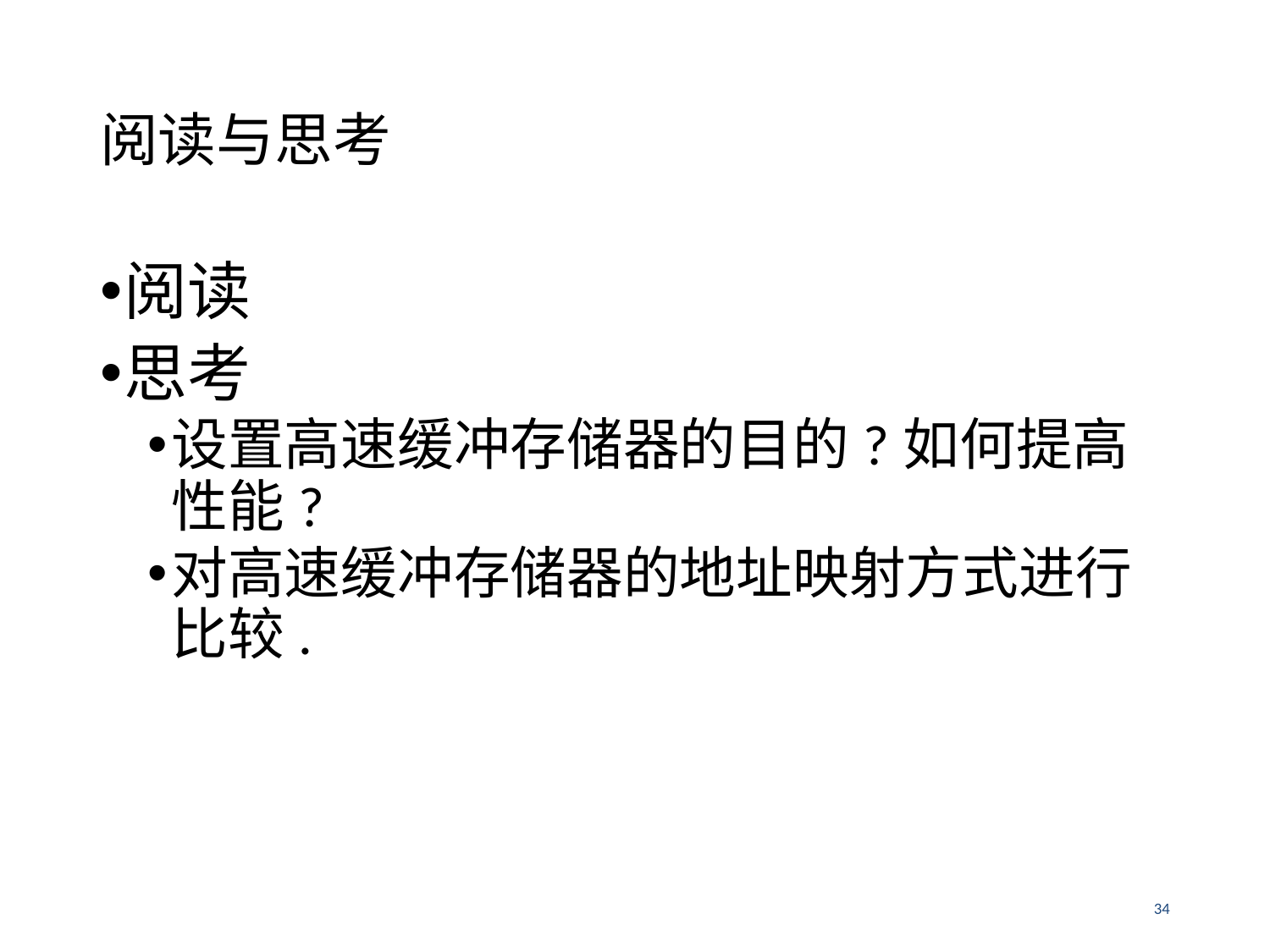

# 阅读与思考
阅读
思考
设置高速缓冲存储器的目的?如何提高性能?
对高速缓冲存储器的地址映射方式进行比较.

34